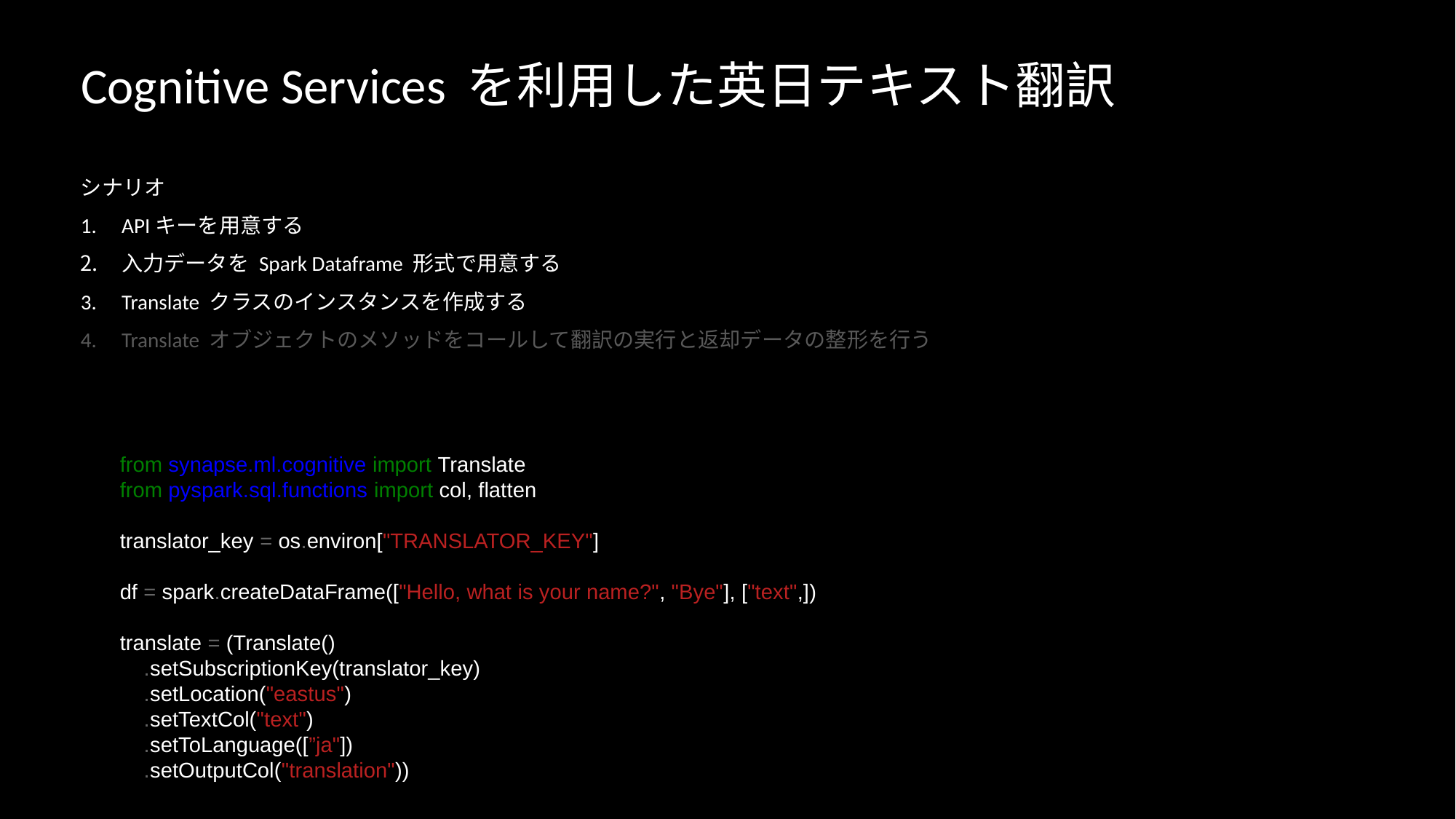

# Cognitive Services を利用した英日テキスト翻訳
シナリオ
APIキーを用意する
入力データを Spark Dataframe 形式で用意する
Translate クラスのインスタンスを作成する
Translate オブジェクトのメソッドをコールして翻訳の実行と返却データの整形を行う

from synapse.ml.cognitive import Translate
from pyspark.sql.functions import col, flatten
translator_key = os.environ["TRANSLATOR_KEY"]
df = spark.createDataFrame(["Hello, what is your name?", "Bye"], ["text",])
translate = (Translate()
    .setSubscriptionKey(translator_key)
    .setLocation("eastus")
    .setTextCol("text")
    .setToLanguage([”ja"])
    .setOutputCol("translation"))